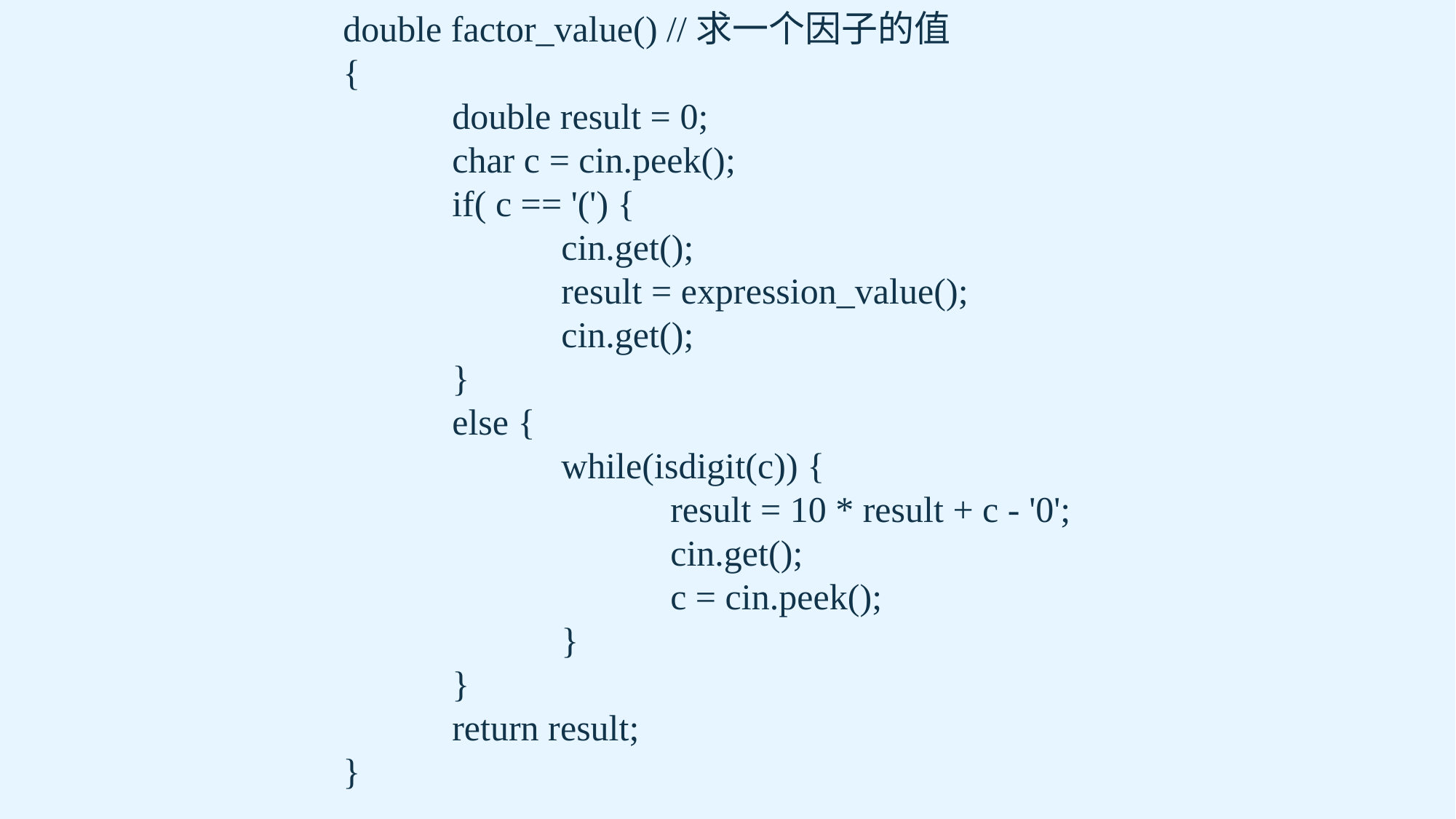

double factor_value() //求一个因子的值
{
	double result = 0;
	char c = cin.peek();
	if( c == '(') {
		cin.get();
		result = expression_value();
		cin.get();
	}
	else {
		while(isdigit(c)) {
			result = 10 * result + c - '0';
			cin.get();
			c = cin.peek();
		}
	}
	return result;
}